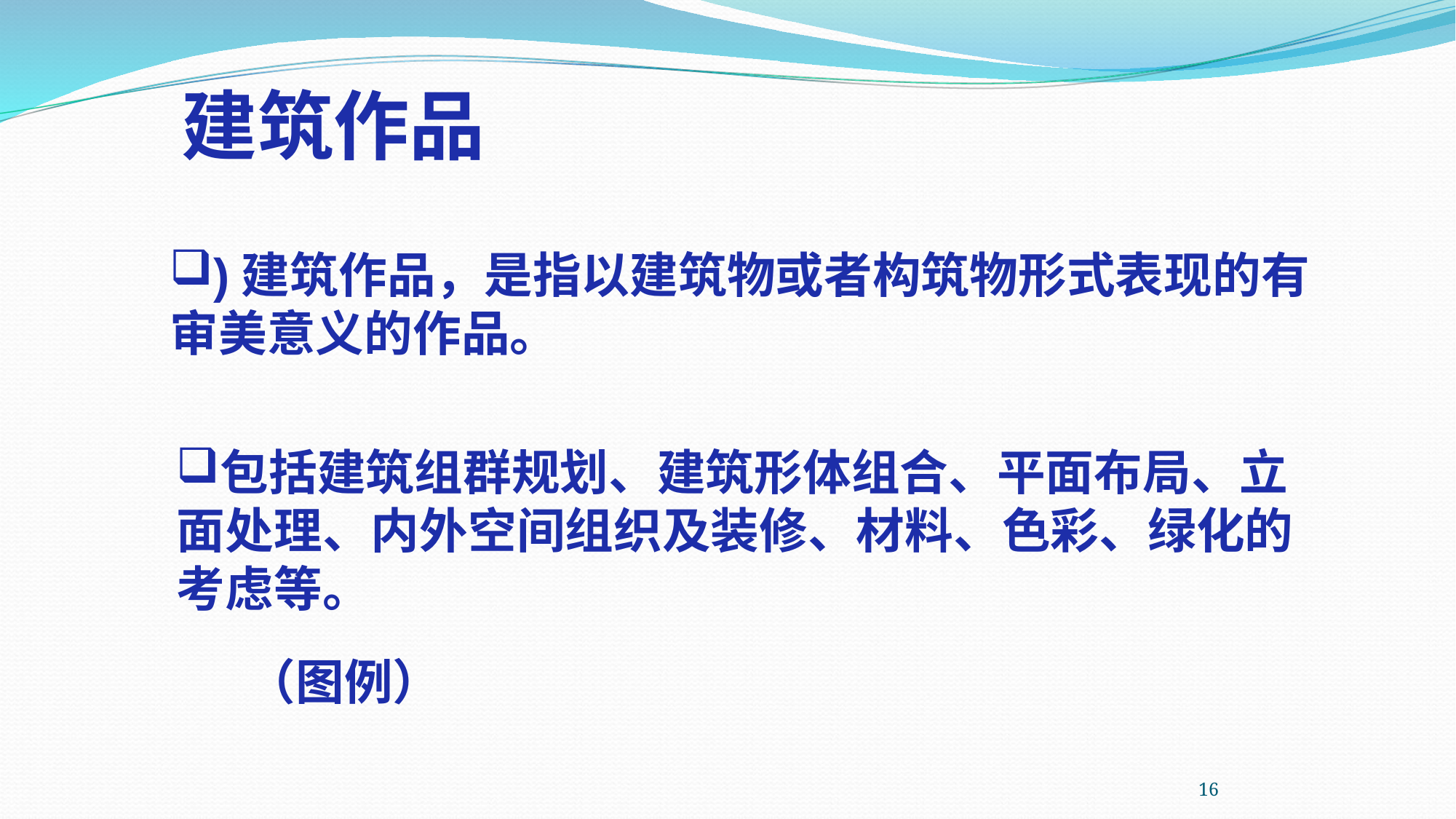

建筑作品
)建筑作品，是指以建筑物或者构筑物形式表现的有审美意义的作品。
包括建筑组群规划、建筑形体组合、平面布局、立面处理、内外空间组织及装修、材料、色彩、绿化的考虑等。
（图例）
16